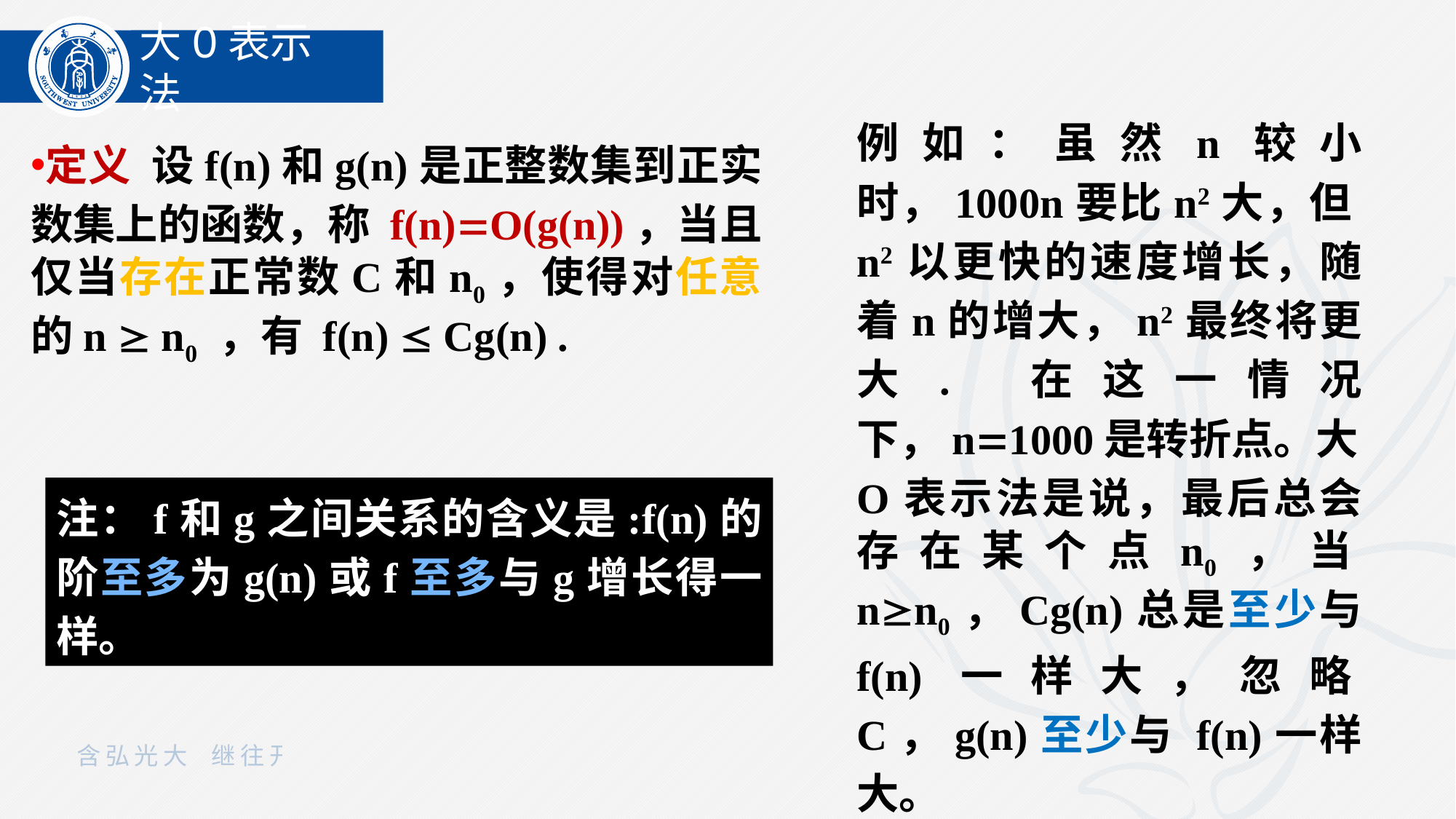

大O表示法
例如：虽然n较小时，1000n要比n2大，但n2以更快的速度增长，随着n的增大，n2最终将更大. 在这一情况下，n=1000是转折点。大O表示法是说，最后总会存在某个点n0，当n≥n0，Cg(n)总是至少与 f(n)一样大，忽略C，g(n)至少与 f(n)一样大。
定义  设f(n)和g(n)是正整数集到正实数集上的函数，称 f(n)=O(g(n))，当且仅当存在正常数C和n0，使得对任意的n ≥ n0 ，有 f(n) ≤ Cg(n) .
注：f和g之间关系的含义是:f(n)的阶至多为g(n)或f至多与g增长得一样。